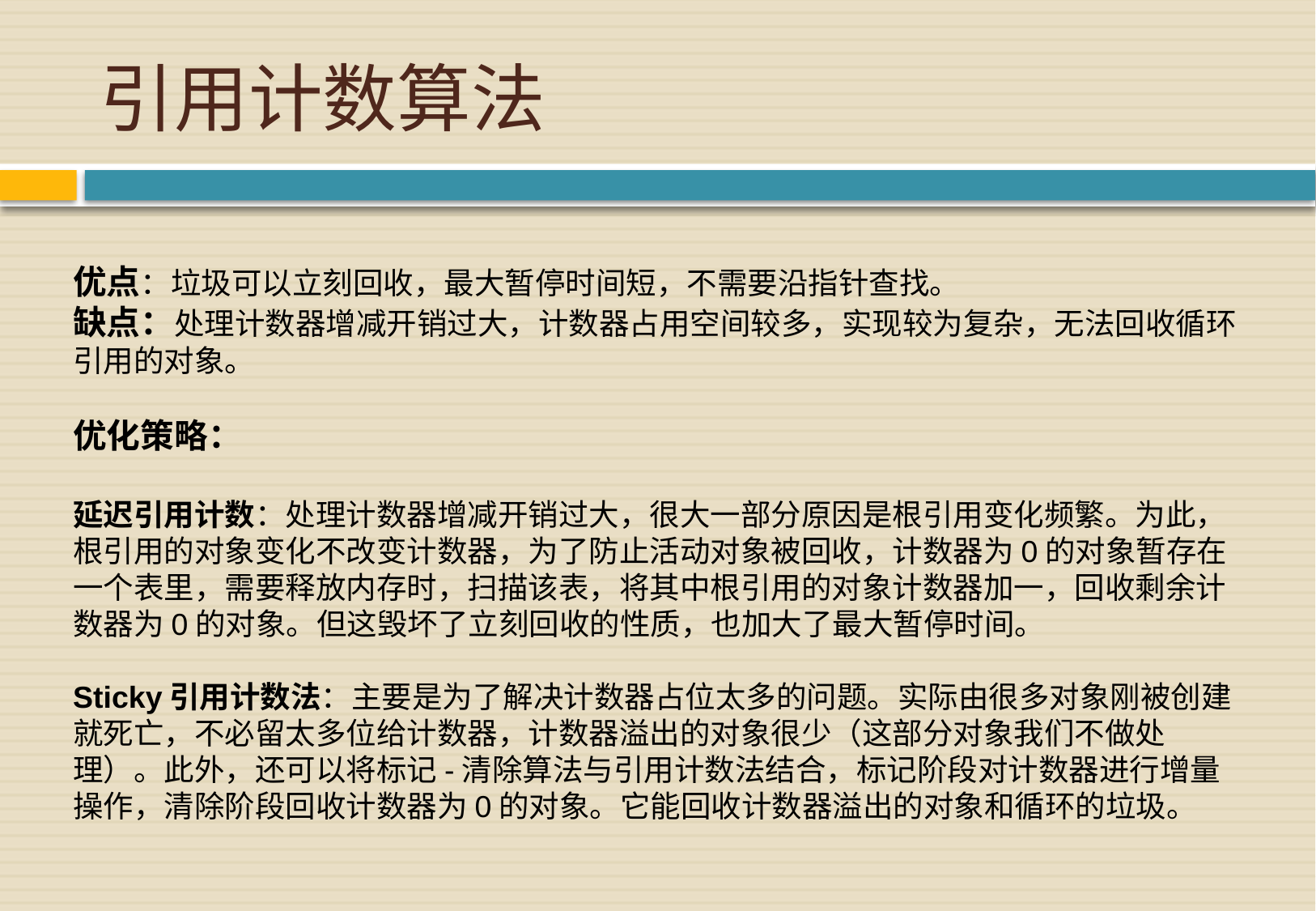

# 引用计数算法
优点：垃圾可以立刻回收，最大暂停时间短，不需要沿指针查找。
缺点：处理计数器增减开销过大，计数器占用空间较多，实现较为复杂，无法回收循环引用的对象。

优化策略：

延迟引用计数：处理计数器增减开销过大，很大一部分原因是根引用变化频繁。为此，根引用的对象变化不改变计数器，为了防止活动对象被回收，计数器为0的对象暂存在一个表里，需要释放内存时，扫描该表，将其中根引用的对象计数器加一，回收剩余计数器为0的对象。但这毁坏了立刻回收的性质，也加大了最大暂停时间。

Sticky引用计数法：主要是为了解决计数器占位太多的问题。实际由很多对象刚被创建就死亡，不必留太多位给计数器，计数器溢出的对象很少（这部分对象我们不做处理）。此外，还可以将标记-清除算法与引用计数法结合，标记阶段对计数器进行增量操作，清除阶段回收计数器为0的对象。它能回收计数器溢出的对象和循环的垃圾。